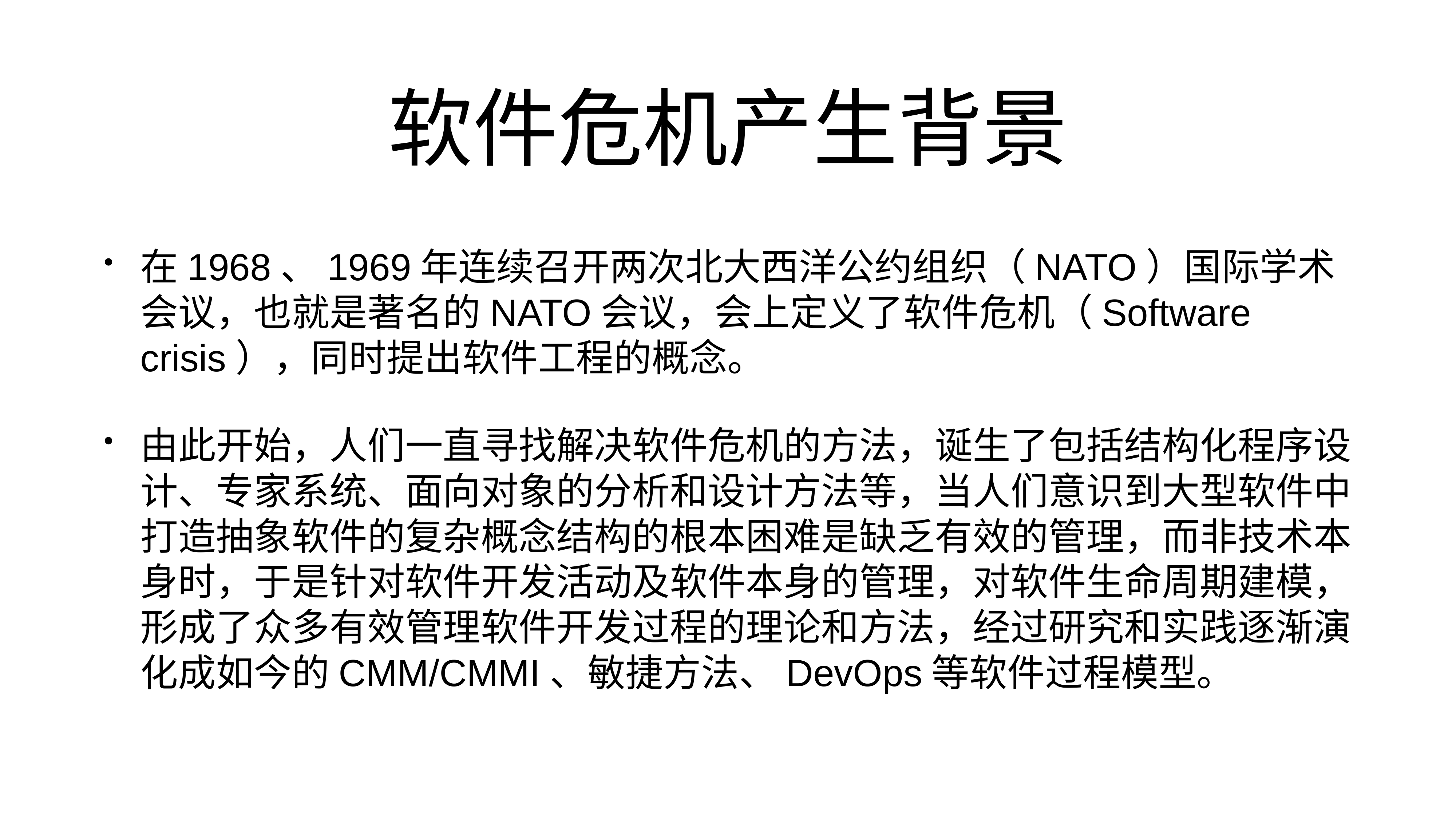

# 软件危机产生背景
在1968、1969年连续召开两次北大西洋公约组织（NATO）国际学术会议，也就是著名的NATO会议，会上定义了软件危机（Software crisis），同时提出软件工程的概念。
由此开始，人们一直寻找解决软件危机的方法，诞生了包括结构化程序设计、专家系统、面向对象的分析和设计方法等，当人们意识到大型软件中打造抽象软件的复杂概念结构的根本困难是缺乏有效的管理，而非技术本身时，于是针对软件开发活动及软件本身的管理，对软件生命周期建模，形成了众多有效管理软件开发过程的理论和方法，经过研究和实践逐渐演化成如今的CMM/CMMI、敏捷方法、DevOps等软件过程模型。